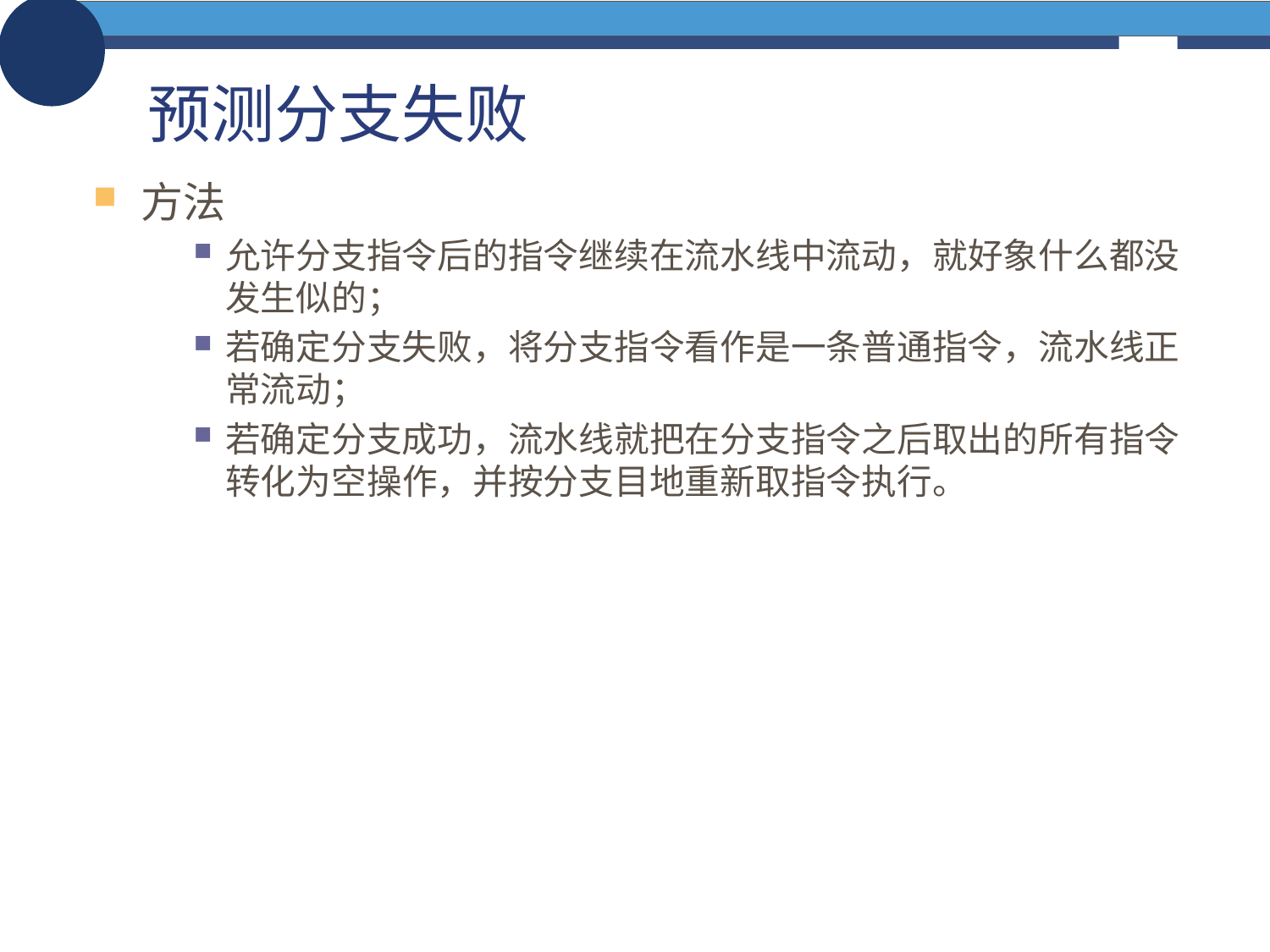

# 预测分支失败
方法
允许分支指令后的指令继续在流水线中流动，就好象什么都没发生似的；
若确定分支失败，将分支指令看作是一条普通指令，流水线正常流动；
若确定分支成功，流水线就把在分支指令之后取出的所有指令转化为空操作，并按分支目地重新取指令执行。